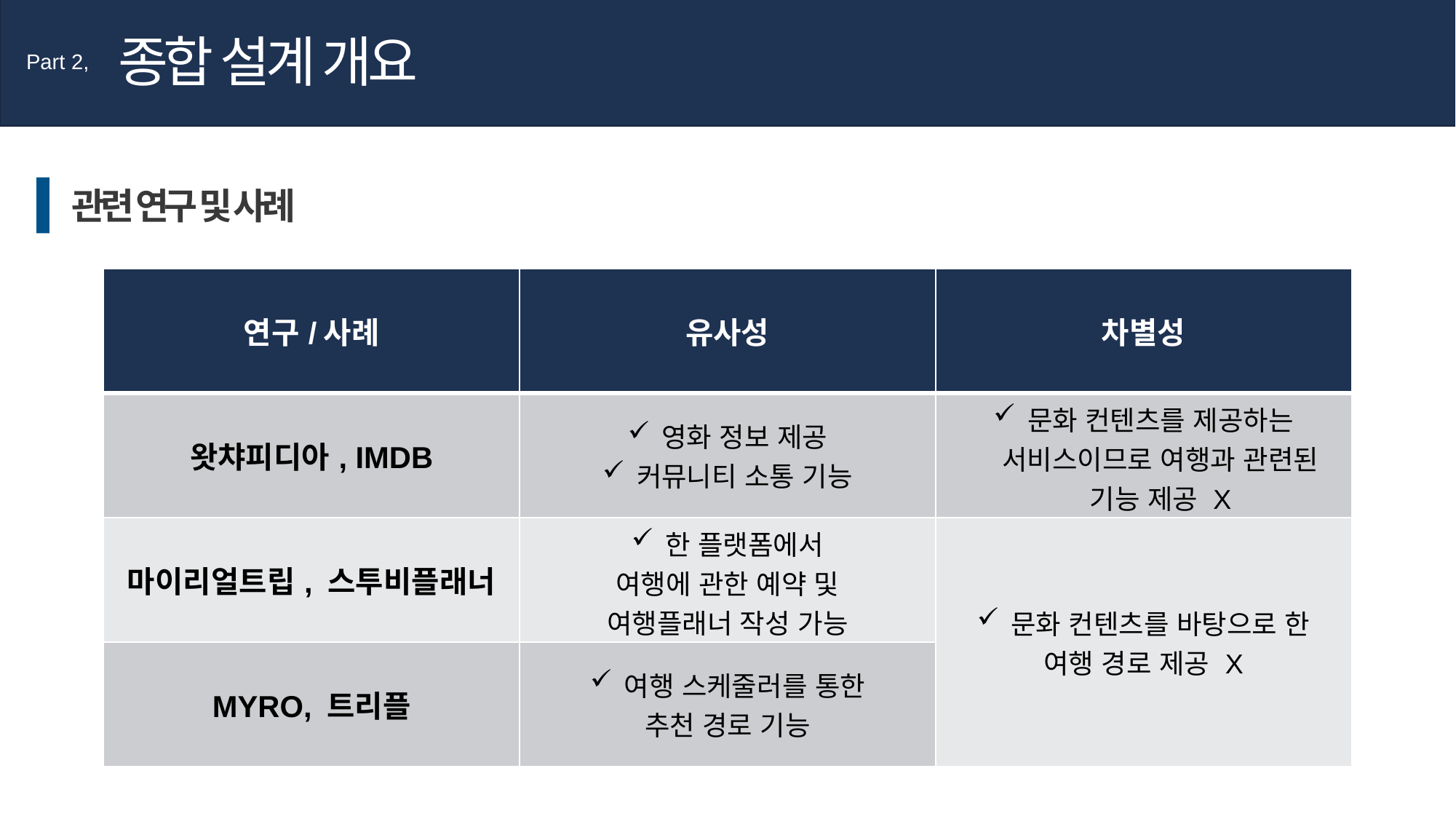

종합 설계 개요

Part 2,

관련 연구 및 사례
| 연구/사례 | 유사성 | 차별성 |
| --- | --- | --- |
| 왓챠피디아, IMDB | 영화 정보 제공 커뮤니티 소통 기능 | 문화 컨텐츠를 제공하는 서비스이므로 여행과 관련된 기능 제공 X |
| 마이리얼트립, 스투비플래너 | 한 플랫폼에서 여행에 관한 예약 및 여행플래너 작성 가능 | 문화 컨텐츠를 바탕으로 한 여행 경로 제공 X |
| MYRO, 트리플 | 여행 스케줄러를 통한 추천 경로 기능 |  |